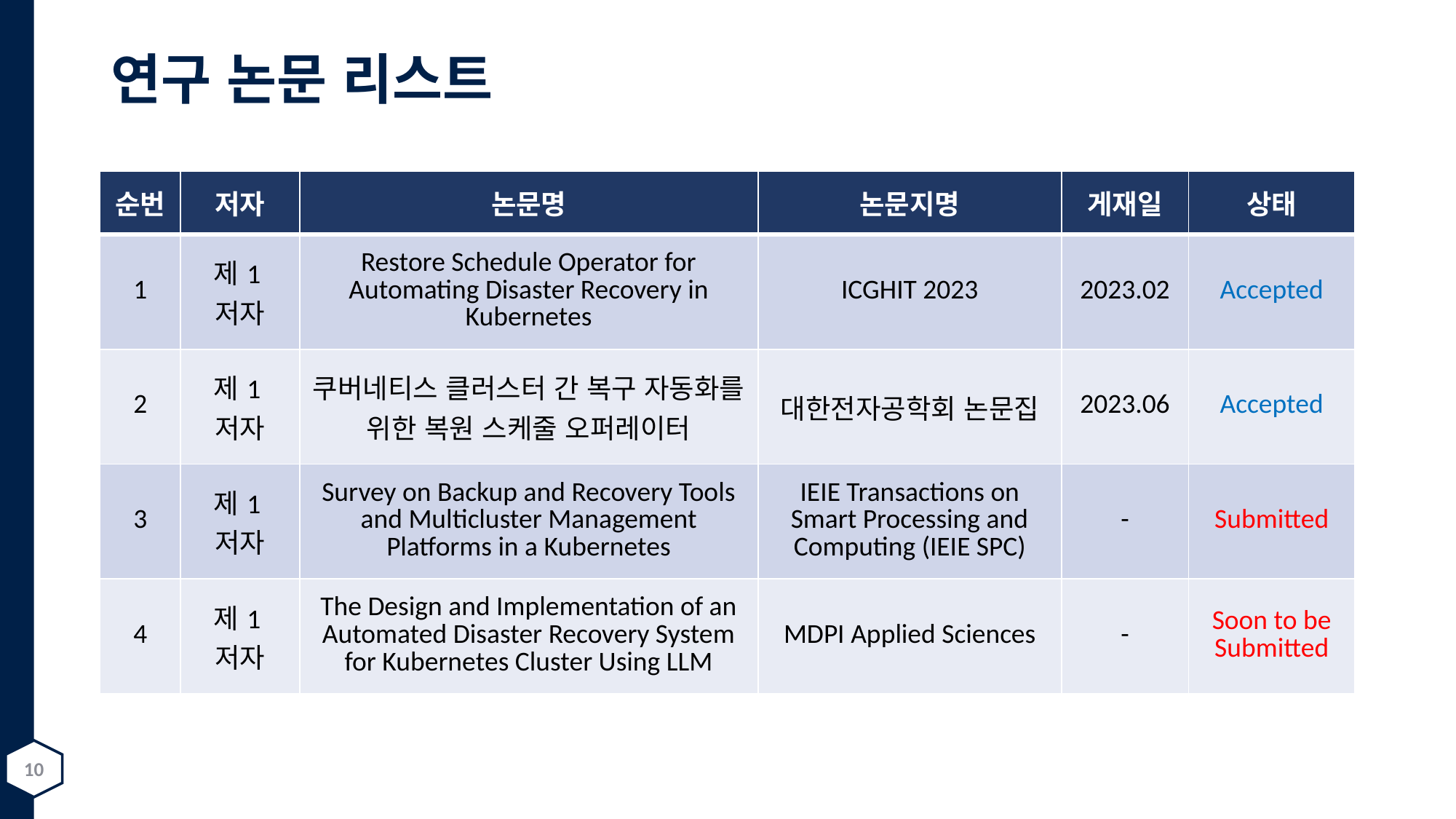

# 연구 논문 리스트
| 순번 | 저자 | 논문명 | 논문지명 | 게재일 | 상태 |
| --- | --- | --- | --- | --- | --- |
| 1 | 제1저자 | Restore Schedule Operator for Automating Disaster Recovery in Kubernetes | ICGHIT 2023 | 2023.02 | Accepted |
| 2 | 제1저자 | 쿠버네티스 클러스터 간 복구 자동화를 위한 복원 스케줄 오퍼레이터 | 대한전자공학회 논문집 | 2023.06 | Accepted |
| 3 | 제1저자 | Survey on Backup and Recovery Tools and Multicluster Management Platforms in a Kubernetes | IEIE Transactions on Smart Processing and Computing (IEIE SPC) | - | Submitted |
| 4 | 제1저자 | The Design and Implementation of an Automated Disaster Recovery System for Kubernetes Cluster Using LLM | MDPI Applied Sciences | - | Soon to be Submitted |
10